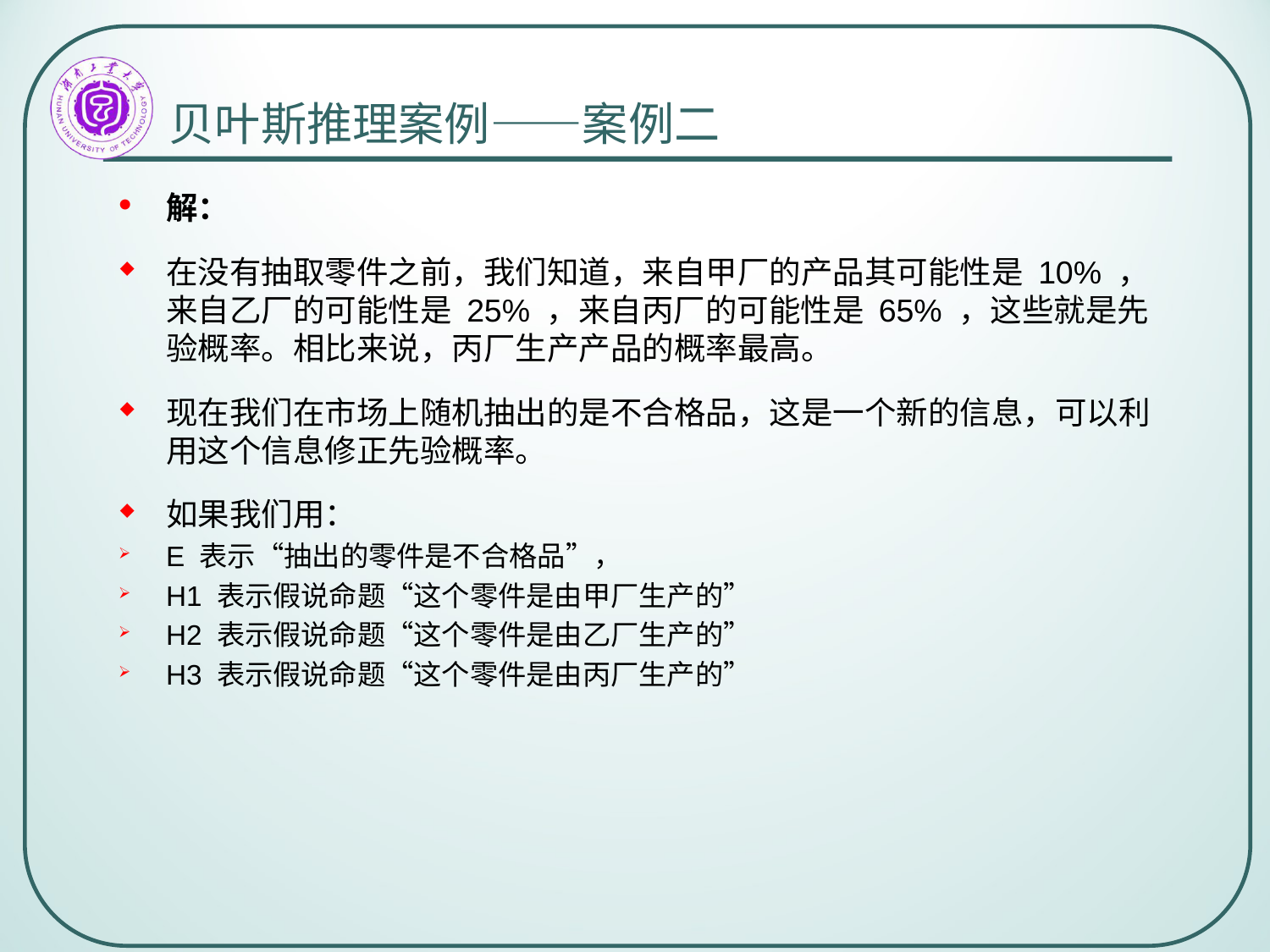

# 贝叶斯推理案例——案例二
解：

在没有抽取零件之前，我们知道，来自甲厂的产品其可能性是 10% ，来自乙厂的可能性是 25% ，来自丙厂的可能性是 65% ，这些就是先验概率。相比来说，丙厂生产产品的概率最高。

现在我们在市场上随机抽出的是不合格品，这是一个新的信息，可以利用这个信息修正先验概率。

如果我们用：
E 表示“抽出的零件是不合格品”，
H1 表示假说命题“这个零件是由甲厂生产的”
H2 表示假说命题“这个零件是由乙厂生产的”
H3 表示假说命题“这个零件是由丙厂生产的”